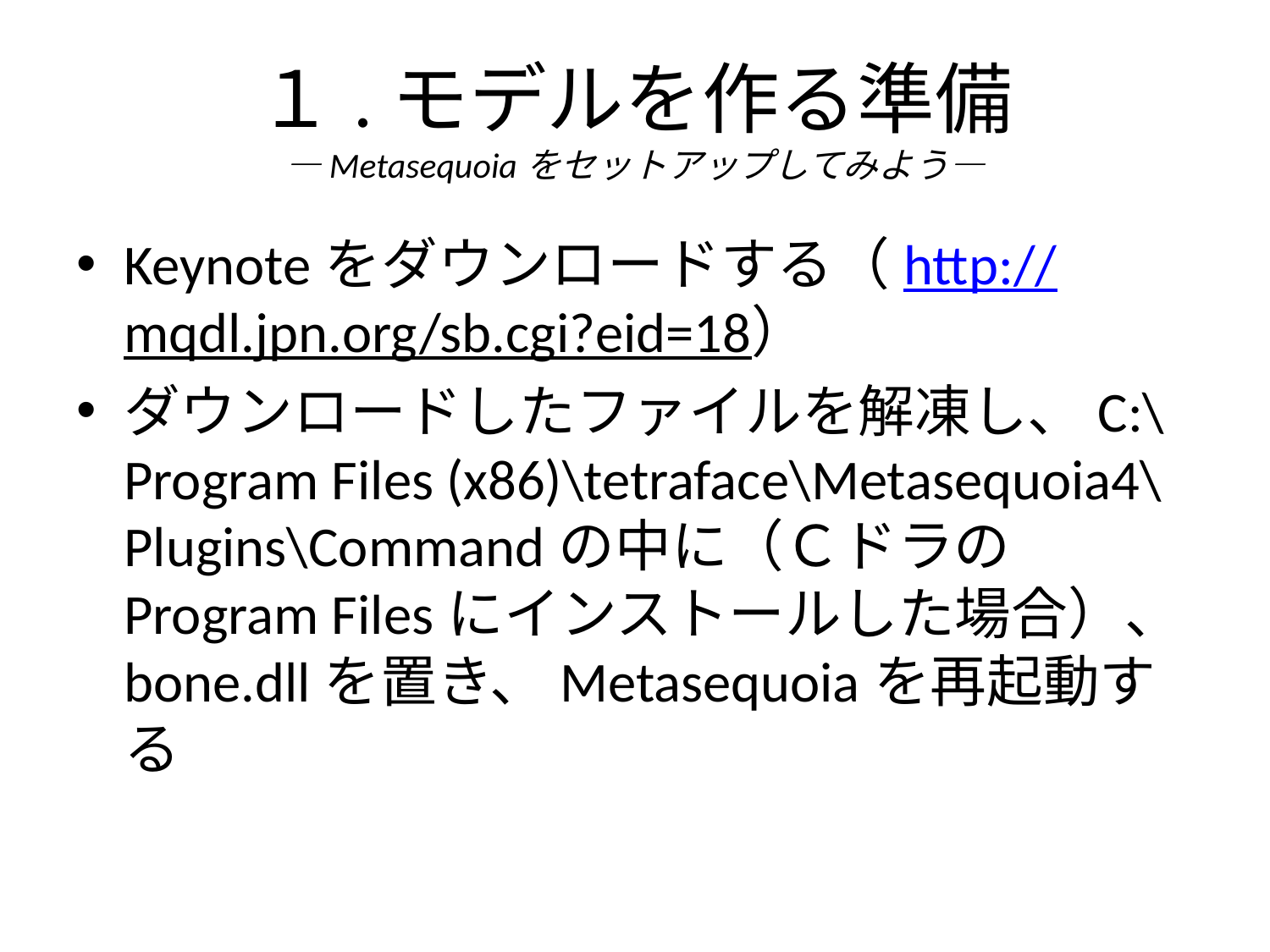

# １.モデルを作る準備 ―Metasequoiaをセットアップしてみよう―
Keynoteをダウンロードする（http://mqdl.jpn.org/sb.cgi?eid=18）
ダウンロードしたファイルを解凍し、C:\Program Files (x86)\tetraface\Metasequoia4\Plugins\Commandの中に（ＣドラのProgram Filesにインストールした場合）、bone.dllを置き、Metasequoiaを再起動する